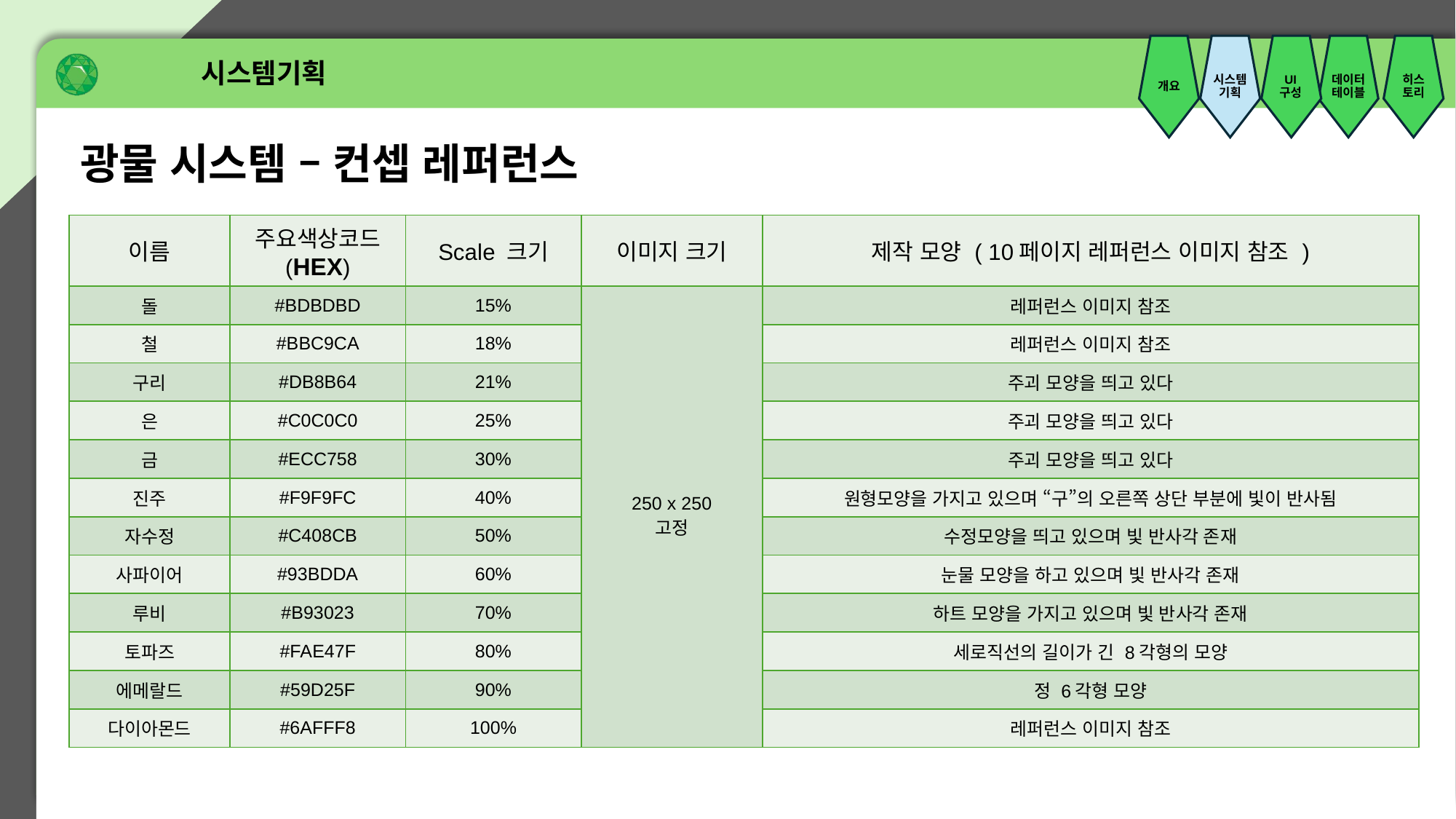

시스템기획
개요
시스템기획
UI
구성
데이터테이블
히스토리
광물 시스템 – 컨셉 레퍼런스
| 이름 | 주요색상코드 (HEX) | Scale 크기 | 이미지 크기 | 제작 모양 ( 10페이지 레퍼런스 이미지 참조 ) |
| --- | --- | --- | --- | --- |
| 돌 | #BDBDBD | 15% | 250 x 250 고정 | 레퍼런스 이미지 참조 |
| 철 | #BBC9CA | 18% |  | 레퍼런스 이미지 참조 |
| 구리 | #DB8B64 | 21% |  | 주괴 모양을 띄고 있다 |
| 은 | #C0C0C0 | 25% |  | 주괴 모양을 띄고 있다 |
| 금 | #ECC758 | 30% |  | 주괴 모양을 띄고 있다 |
| 진주 | #F9F9FC | 40% |  | 원형모양을 가지고 있으며 “구”의 오른쪽 상단 부분에 빛이 반사됨 |
| 자수정 | #C408CB | 50% |  | 수정모양을 띄고 있으며 빛 반사각 존재 |
| 사파이어 | #93BDDA | 60% |  | 눈물 모양을 하고 있으며 빛 반사각 존재 |
| 루비 | #B93023 | 70% |  | 하트 모양을 가지고 있으며 빛 반사각 존재 |
| 토파즈 | #FAE47F | 80% |  | 세로직선의 길이가 긴 8각형의 모양 |
| 에메랄드 | #59D25F | 90% |  | 정 6각형 모양 |
| 다이아몬드 | #6AFFF8 | 100% |  | 레퍼런스 이미지 참조 |